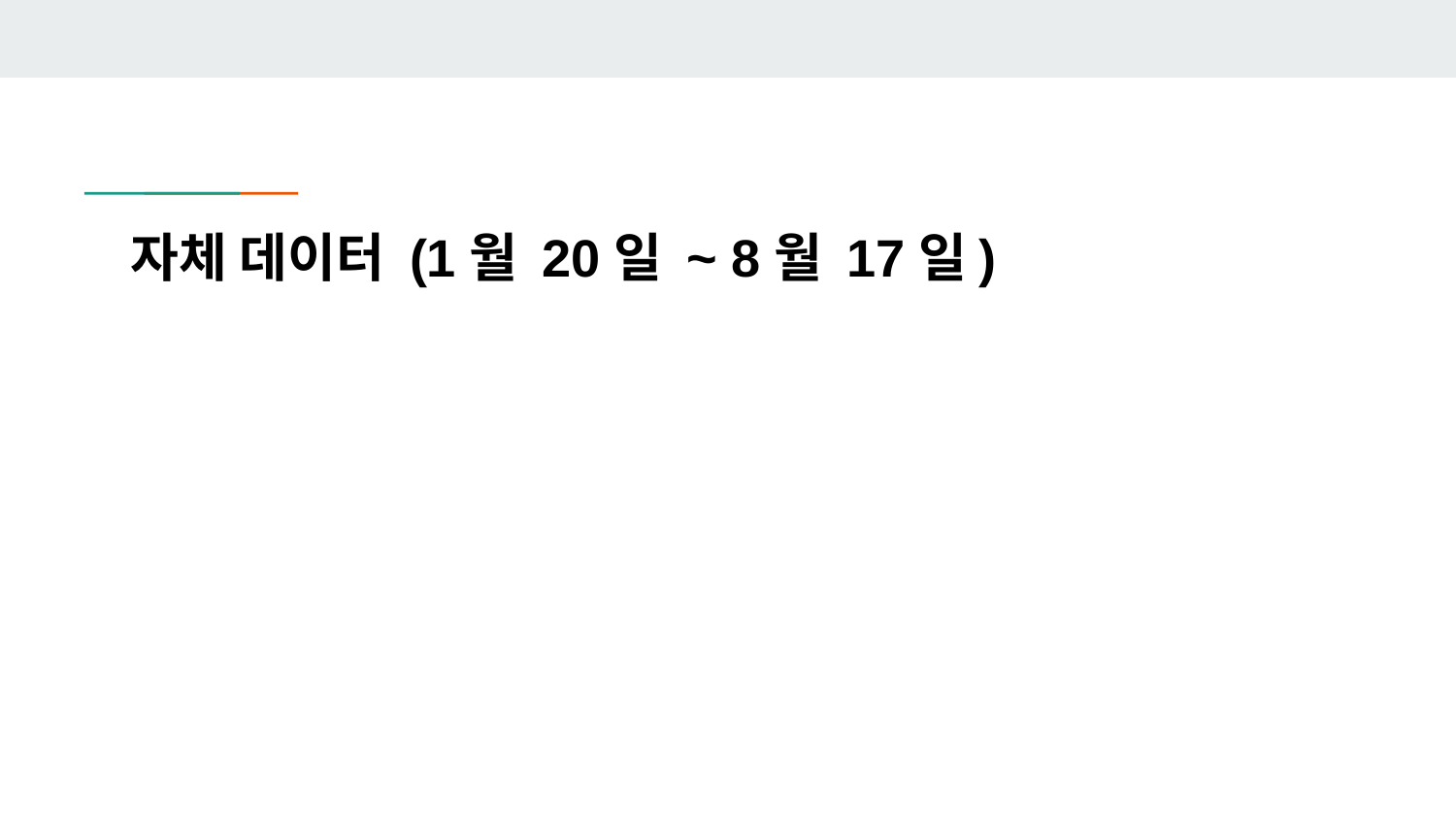

# 자체 데이터 (1월 20일 ~ 8월 17일)